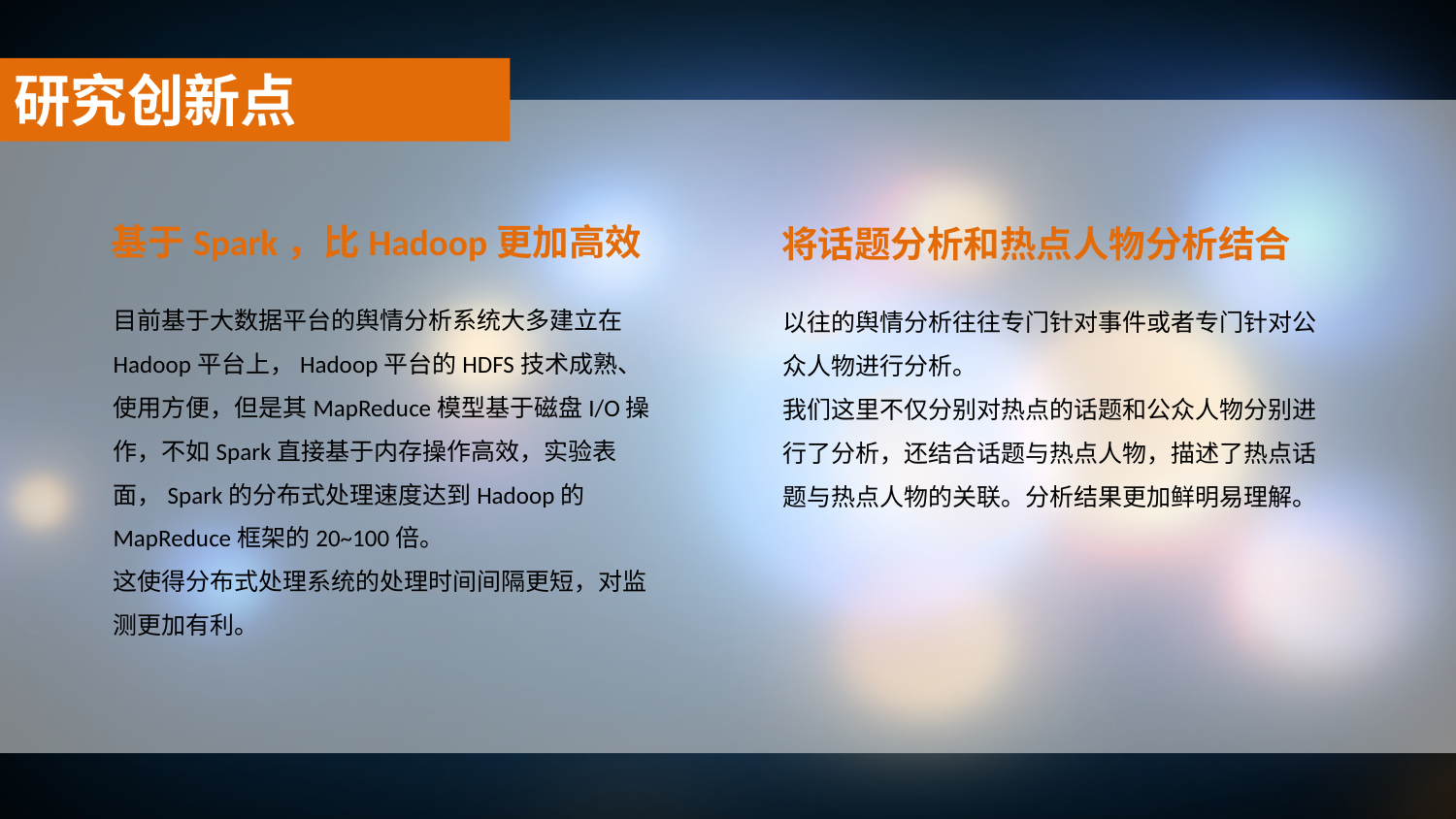

研究创新点

基于Spark，比Hadoop更加高效
将话题分析和热点人物分析结合
目前基于大数据平台的舆情分析系统大多建立在Hadoop平台上，Hadoop平台的HDFS技术成熟、使用方便，但是其MapReduce模型基于磁盘I/O操作，不如Spark直接基于内存操作高效，实验表面，Spark的分布式处理速度达到Hadoop的MapReduce框架的20~100倍。
这使得分布式处理系统的处理时间间隔更短，对监测更加有利。
以往的舆情分析往往专门针对事件或者专门针对公众人物进行分析。
我们这里不仅分别对热点的话题和公众人物分别进行了分析，还结合话题与热点人物，描述了热点话题与热点人物的关联。分析结果更加鲜明易理解。